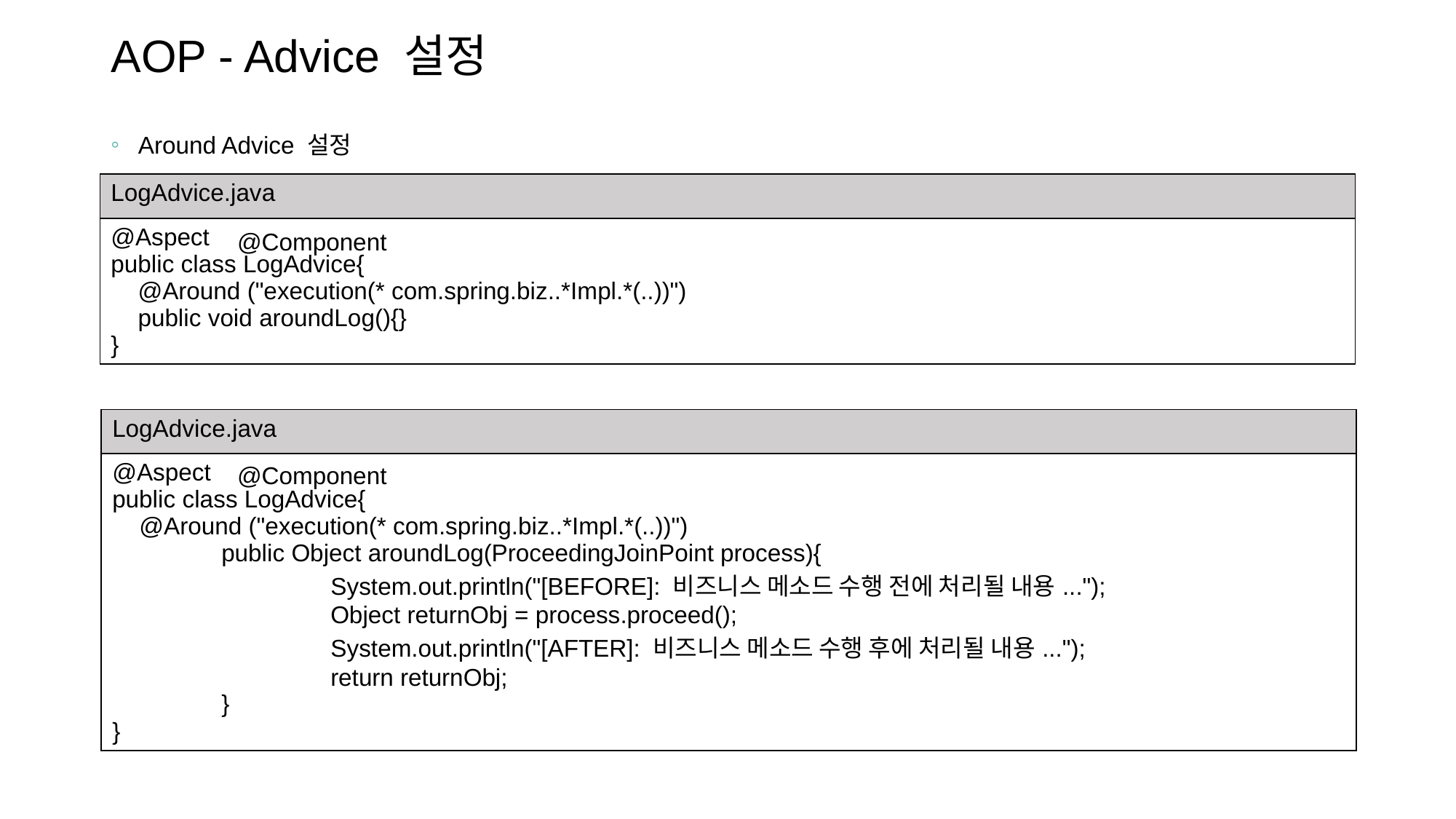

# AOP - Advice 설정
Around Advice 설정
| LogAdvice.java |
| --- |
| @Aspect public class LogAdvice{ @Around ("execution(\* com.spring.biz..\*Impl.\*(..))") public void aroundLog(){} } |
@Component
| LogAdvice.java |
| --- |
| @Aspect public class LogAdvice{ @Around ("execution(\* com.spring.biz..\*Impl.\*(..))") public Object aroundLog(ProceedingJoinPoint process){ System.out.println("[BEFORE]: 비즈니스 메소드 수행 전에 처리될 내용..."); Object returnObj = process.proceed(); System.out.println("[AFTER]: 비즈니스 메소드 수행 후에 처리될 내용..."); return returnObj; } } |
@Component